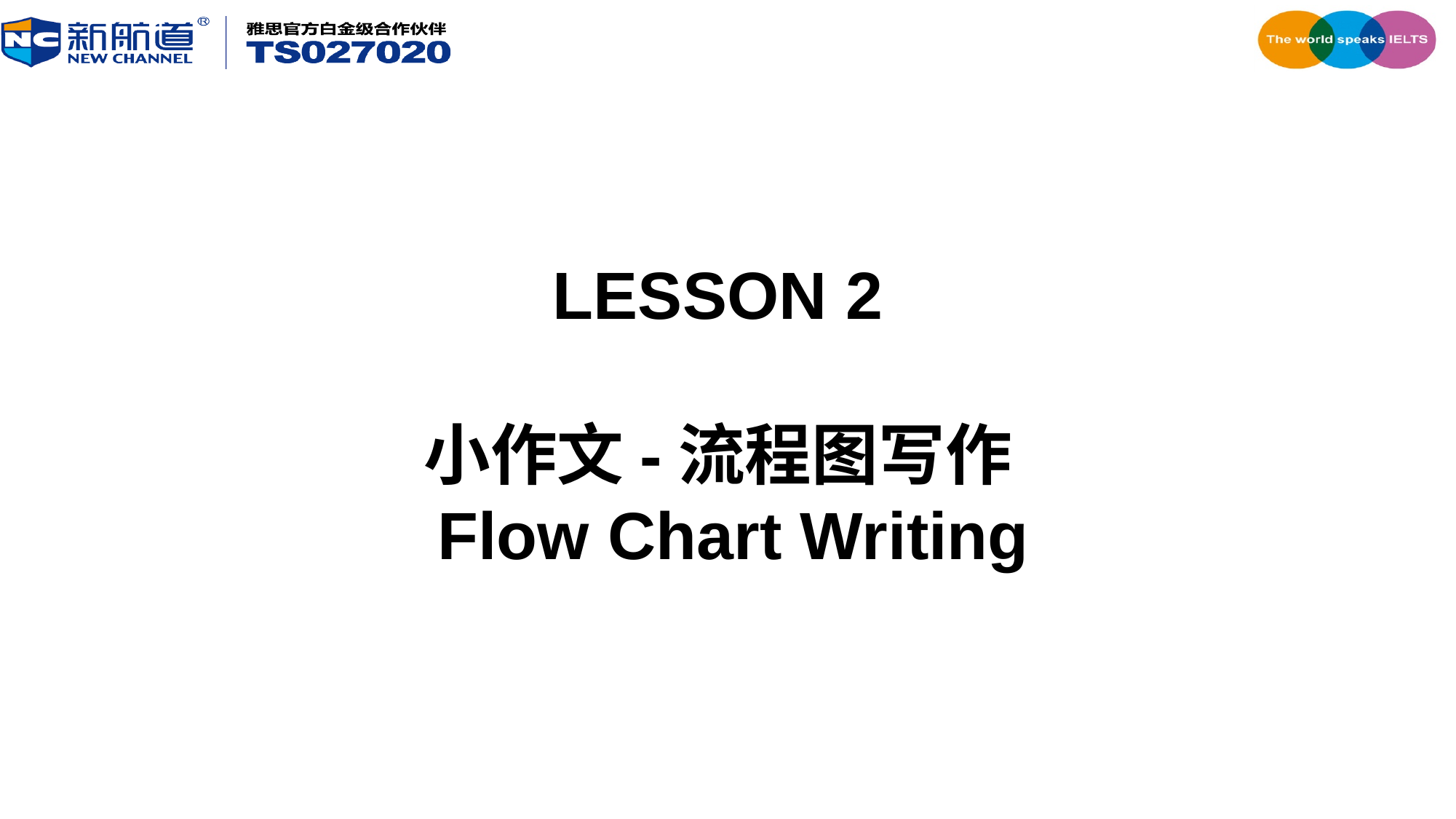

# LESSON 2 小作文-流程图写作 Flow Chart Writing